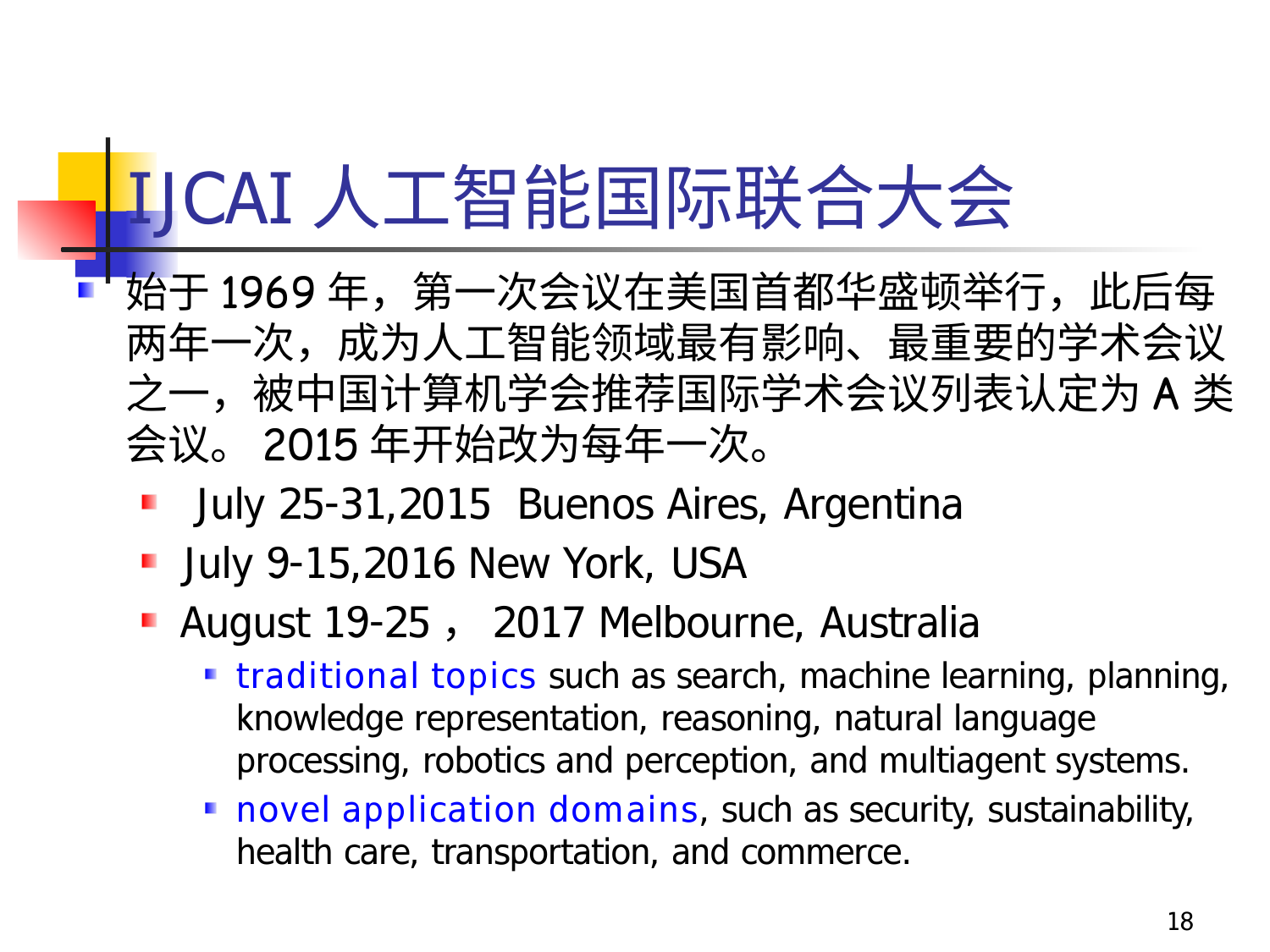

# IJCAI人工智能国际联合大会
始于1969年，第一次会议在美国首都华盛顿举行，此后每两年一次，成为人工智能领域最有影响、最重要的学术会议之一，被中国计算机学会推荐国际学术会议列表认定为A类会议。2015年开始改为每年一次。
 July 25-31,2015  Buenos Aires, Argentina
July 9-15,2016 New York, USA
August 19-25，2017 Melbourne, Australia
traditional topics such as search, machine learning, planning, knowledge representation, reasoning, natural language processing, robotics and perception, and multiagent systems.
novel application domains, such as security, sustainability, health care, transportation, and commerce.
18